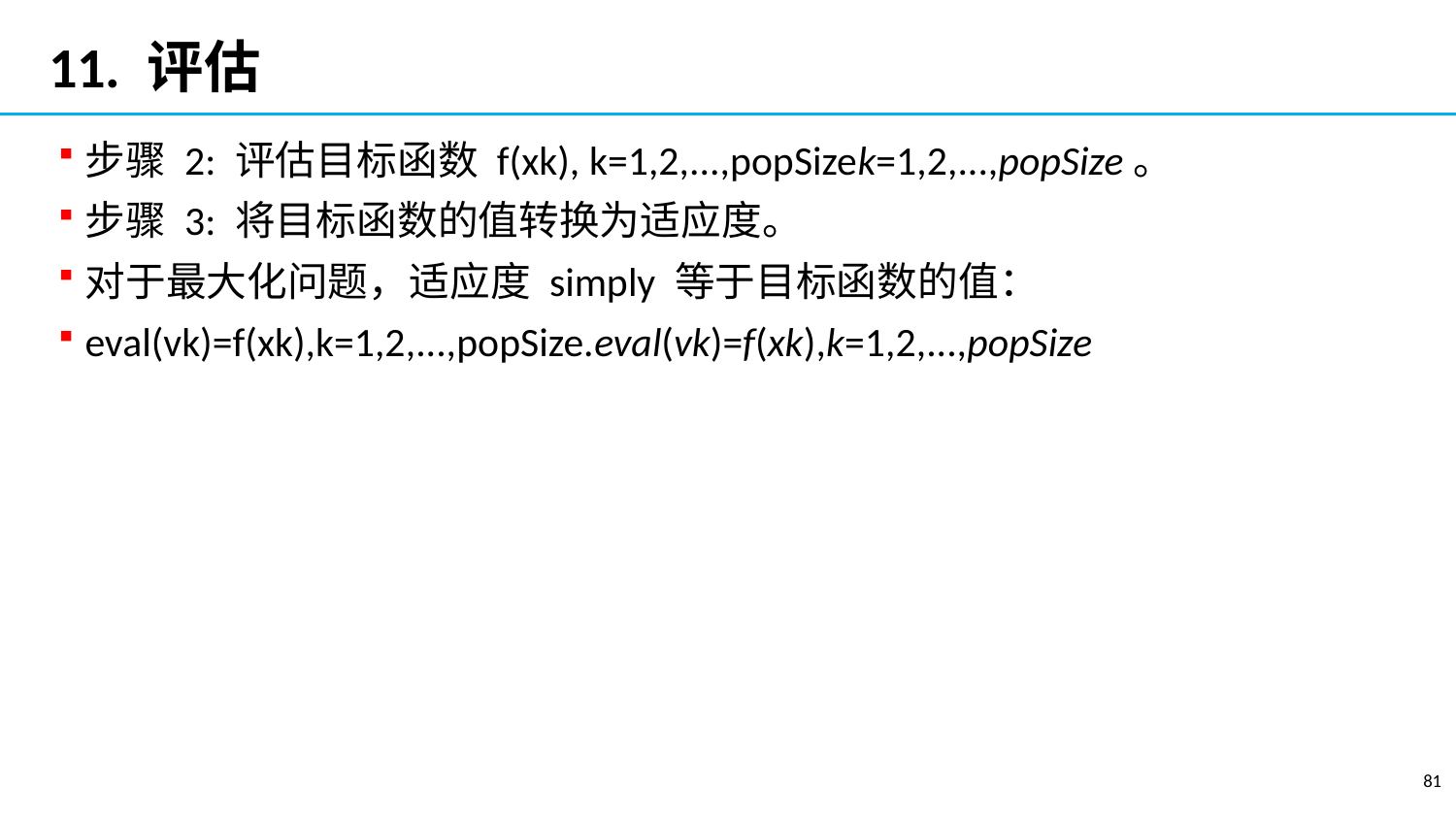

# 11. 评估

步骤 2: 评估目标函数 f(xk), k=1,2,...,popSizek=1,2,...,popSize。
步骤 3: 将目标函数的值转换为适应度。
对于最大化问题，适应度 simply 等于目标函数的值：
eval(vk)=f(xk),k=1,2,...,popSize.eval(vk​)=f(xk​),k=1,2,...,popSize
81